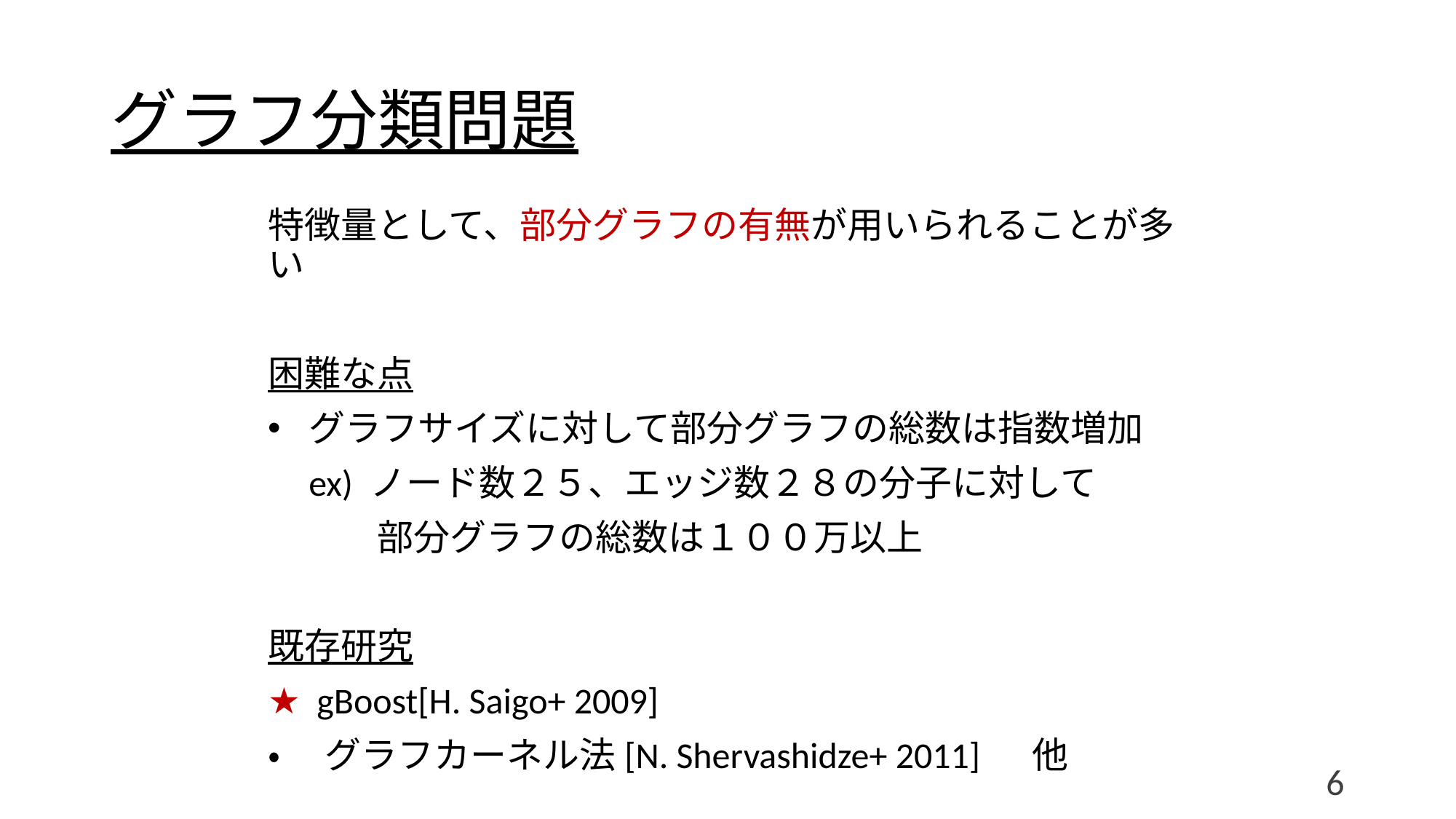

# グラフ分類問題
特徴量として、部分グラフの有無が用いられることが多い

困難な点
グラフサイズに対して部分グラフの総数は指数増加
     ex) ノード数２５、エッジ数２８の分子に対して
	部分グラフの総数は１００万以上

既存研究
★  gBoost[H. Saigo+ 2009]
・　 グラフカーネル法[N. Shervashidze+ 2011]	他

6